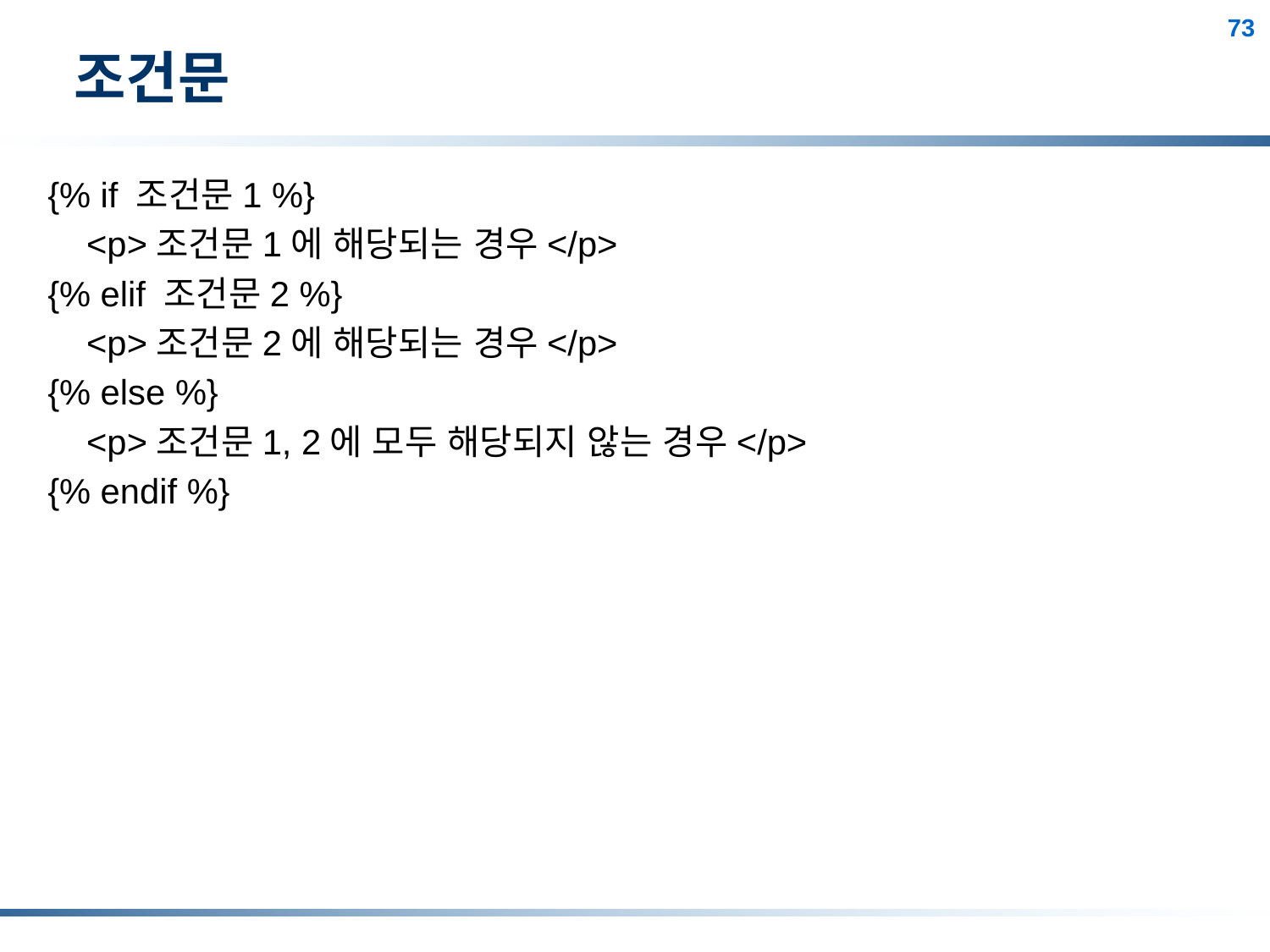

# 조건문
{% if 조건문1 %}
    <p>조건문1에 해당되는 경우</p>
{% elif 조건문2 %}
    <p>조건문2에 해당되는 경우</p>
{% else %}
    <p>조건문1, 2에 모두 해당되지 않는 경우</p>
{% endif %}